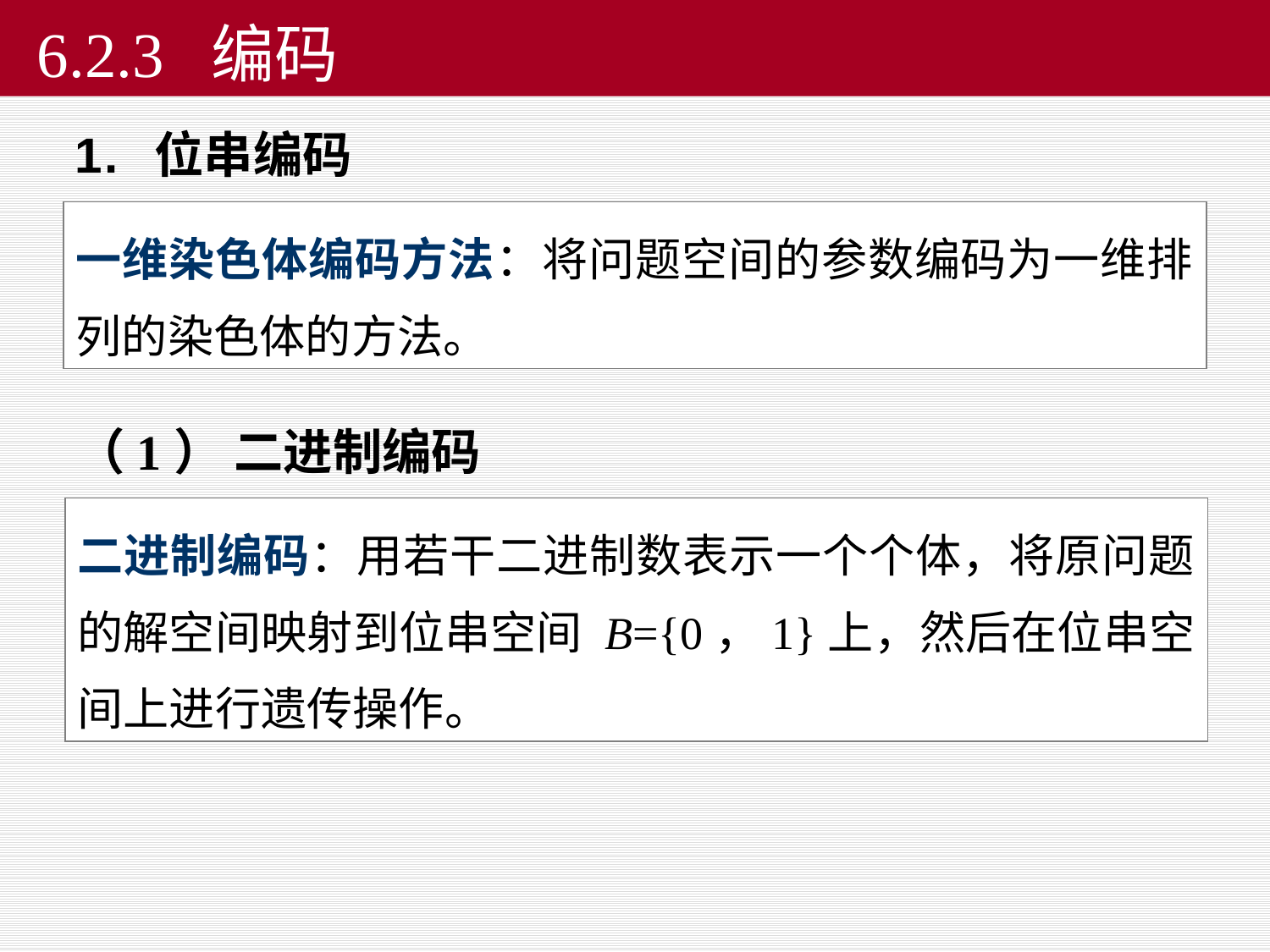

# 6.2.3  编码
  位串编码

一维染色体编码方法：将问题空间的参数编码为一维排列的染色体的方法。
（1） 二进制编码
二进制编码：用若干二进制数表示一个个体，将原问题的解空间映射到位串空间 B={0，1}上，然后在位串空间上进行遗传操作。

34